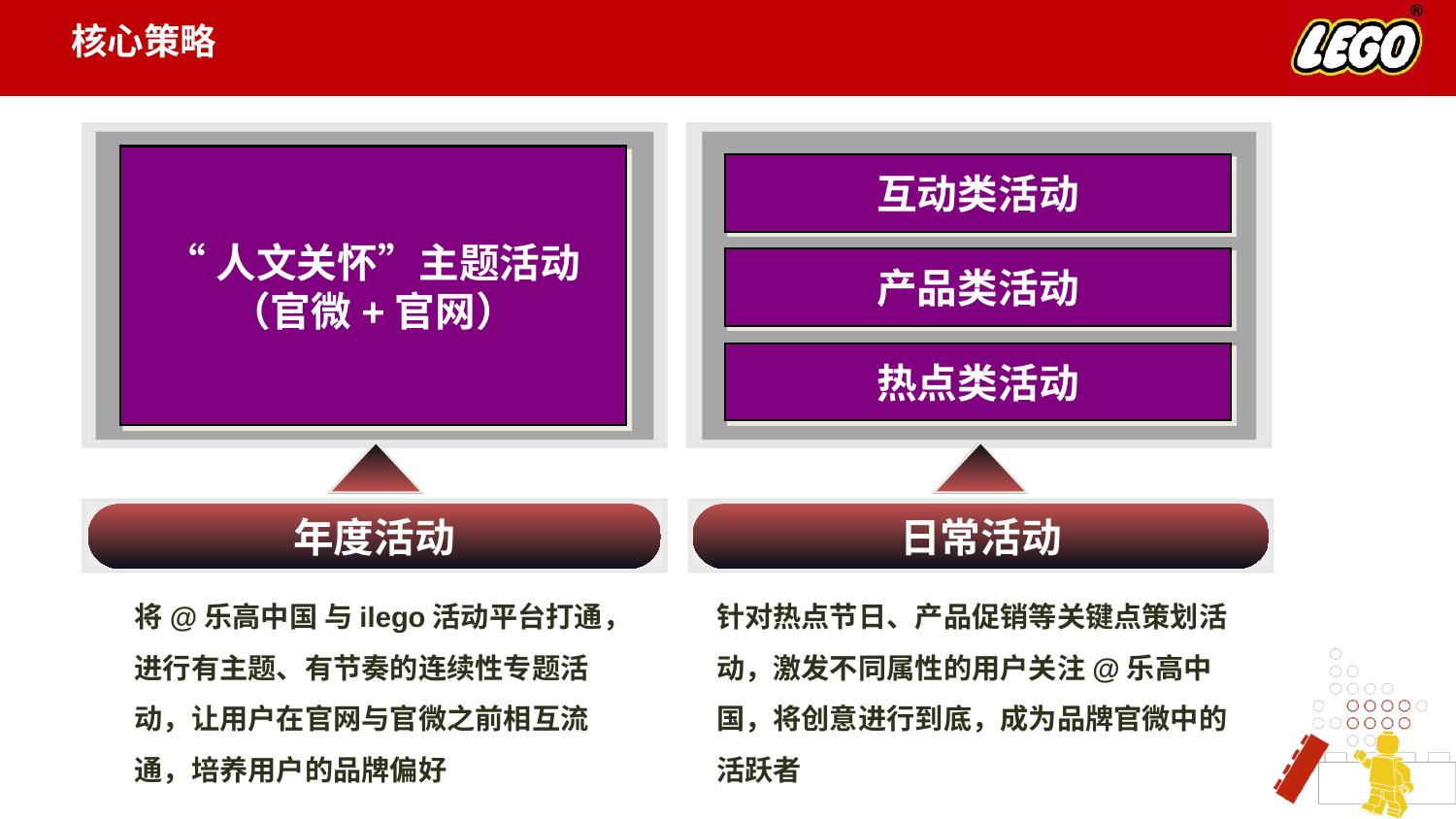

核心策略

“人文关怀”主题活动
（官微+官网）
互动类活动
产品类活动
热点类活动

年度活动
日常活动
将@乐高中国 与ilego活动平台打通，进行有主题、有节奏的连续性专题活动，让用户在官网与官微之前相互流通，培养用户的品牌偏好
针对热点节日、产品促销等关键点策划活动，激发不同属性的用户关注@乐高中国，将创意进行到底，成为品牌官微中的活跃者